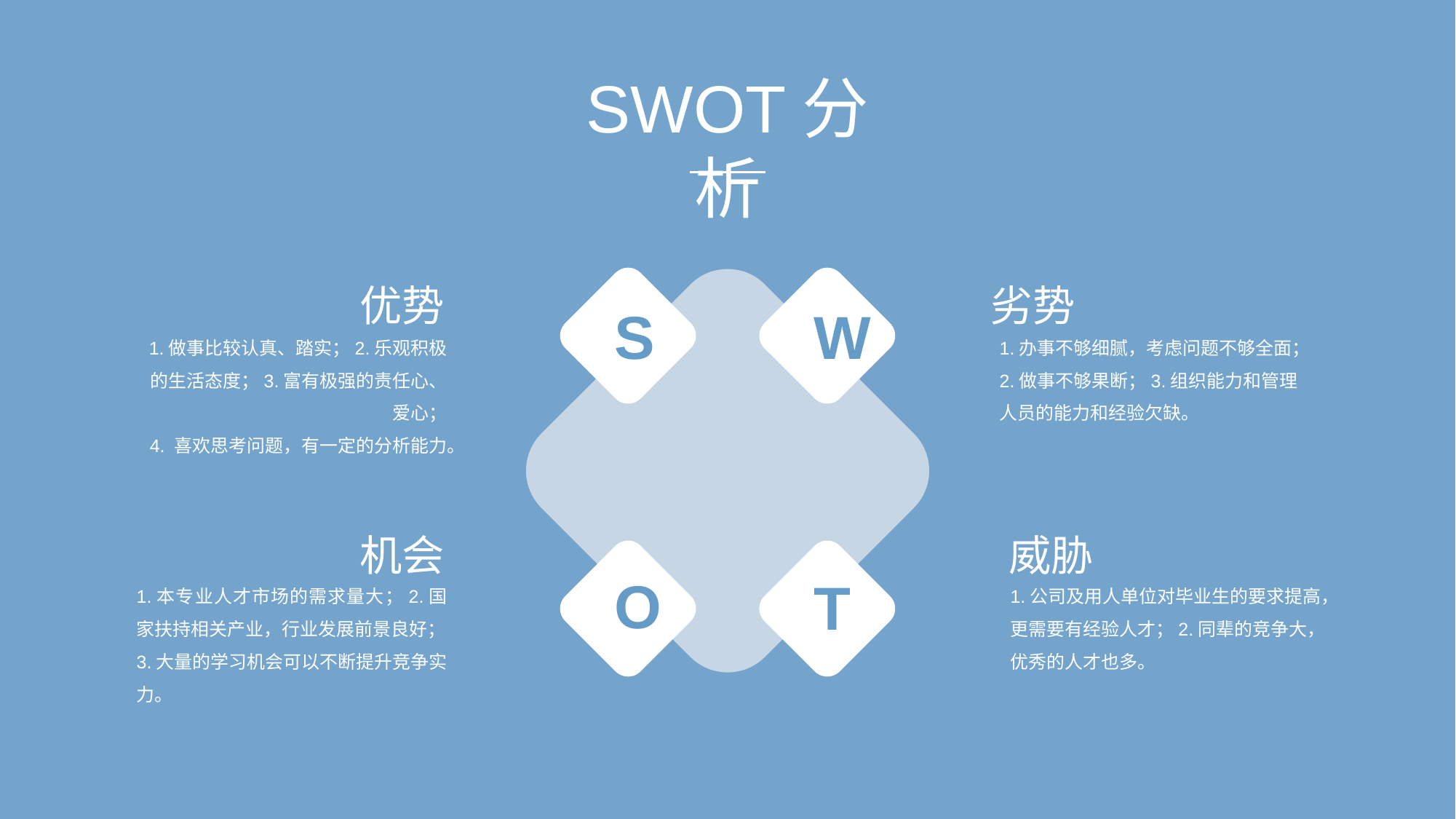

SWOT分析
优势
劣势

S
W

O
T
1.做事比较认真、踏实；2.乐观积极的生活态度；3.富有极强的责任心、爱心；
4. 喜欢思考问题，有一定的分析能力。
1.办事不够细腻，考虑问题不够全面；
2.做事不够果断；3.组织能力和管理人员的能力和经验欠缺。
机会
威胁
1.本专业人才市场的需求量大；2.国家扶持相关产业，行业发展前景良好；3.大量的学习机会可以不断提升竞争实力。
1.公司及用人单位对毕业生的要求提高，更需要有经验人才；2.同辈的竞争大，优秀的人才也多。